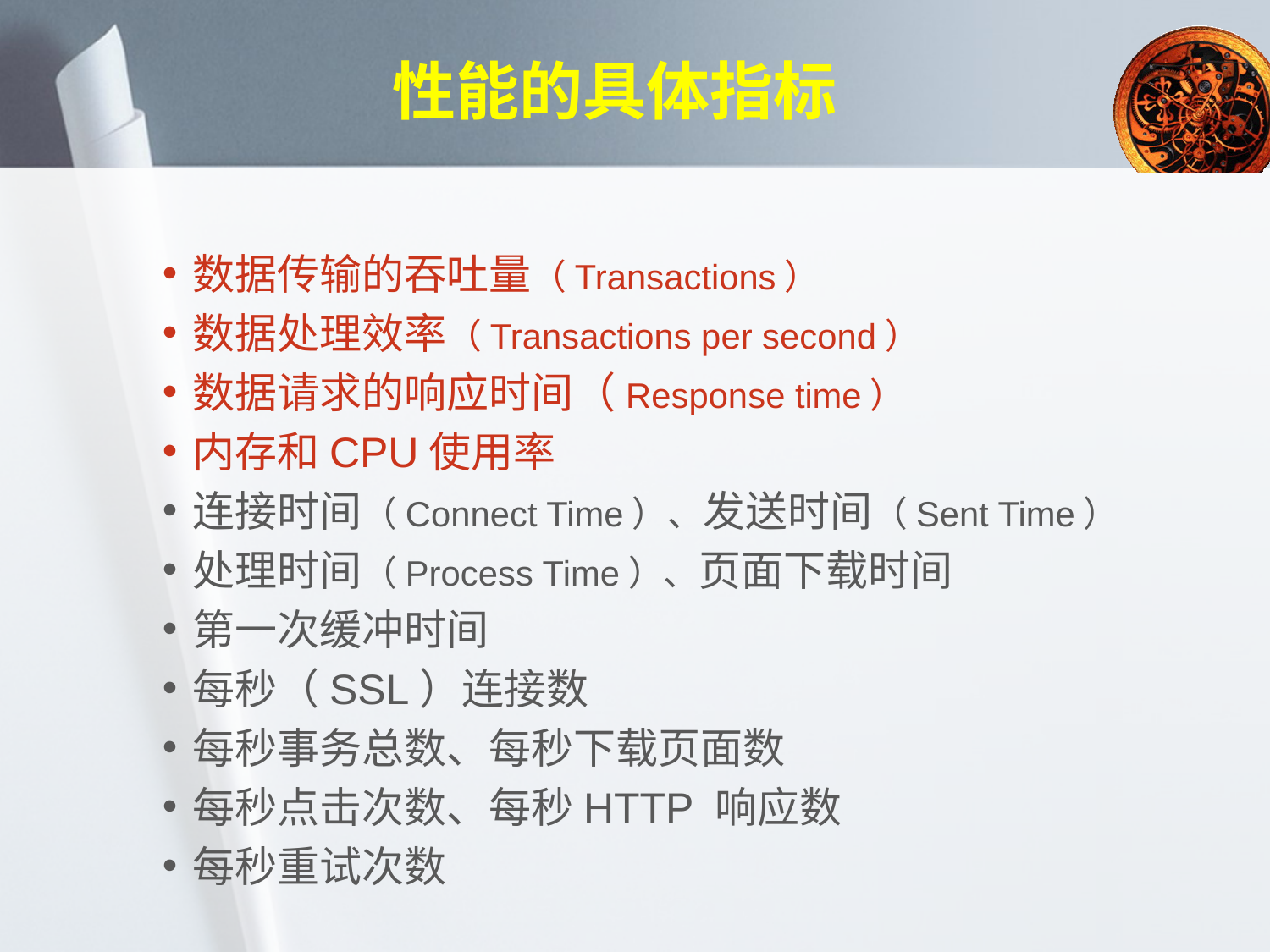

# 性能的具体指标
数据传输的吞吐量（Transactions）
数据处理效率（Transactions per second）
数据请求的响应时间（Response time）
内存和CPU使用率
连接时间（Connect Time）、发送时间（Sent Time）
处理时间（Process Time）、页面下载时间
第一次缓冲时间
每秒（SSL）连接数
每秒事务总数、每秒下载页面数
每秒点击次数、每秒HTTP 响应数
每秒重试次数